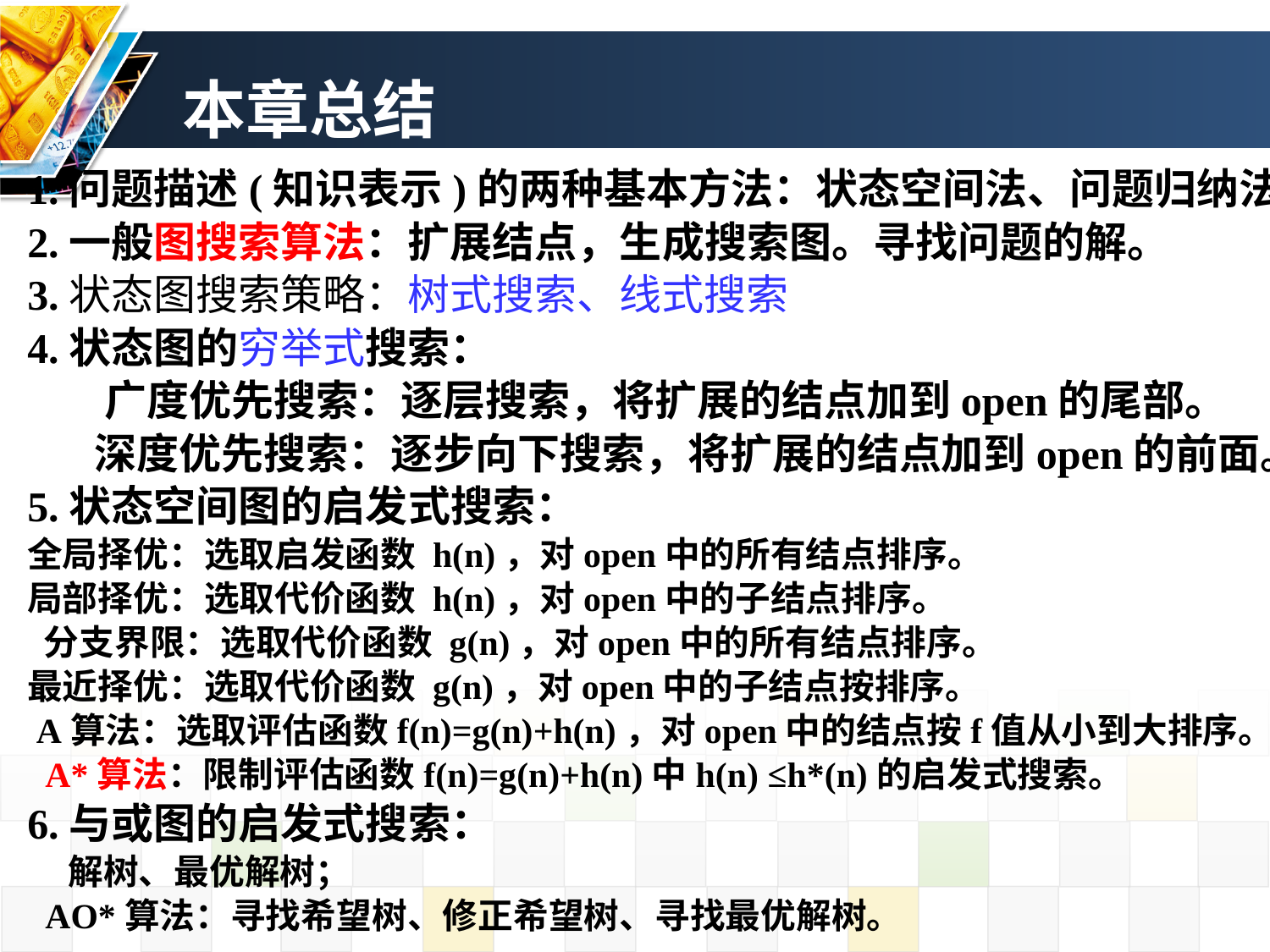

本章总结
1.问题描述(知识表示)的两种基本方法：状态空间法、问题归纳法
2.一般图搜索算法：扩展结点，生成搜索图。寻找问题的解。
3.状态图搜索策略：树式搜索、线式搜索
4.状态图的穷举式搜索：
       广度优先搜索：逐层搜索，将扩展的结点加到open的尾部。
      深度优先搜索：逐步向下搜索，将扩展的结点加到open的前面。
5.状态空间图的启发式搜索：
全局择优：选取启发函数 h(n)，对open中的所有结点排序。
局部择优：选取代价函数 h(n)，对open中的子结点排序。
 分支界限：选取代价函数 g(n)，对open中的所有结点排序。
最近择优：选取代价函数 g(n)，对open中的子结点按排序。
 A算法：选取评估函数f(n)=g(n)+h(n)，对open中的结点按f值从小到大排序。
  A*算法：限制评估函数f(n)=g(n)+h(n)中h(n) ≤h*(n)的启发式搜索。
6.与或图的启发式搜索：
    解树、最优解树；
  AO*算法：寻找希望树、修正希望树、寻找最优解树。